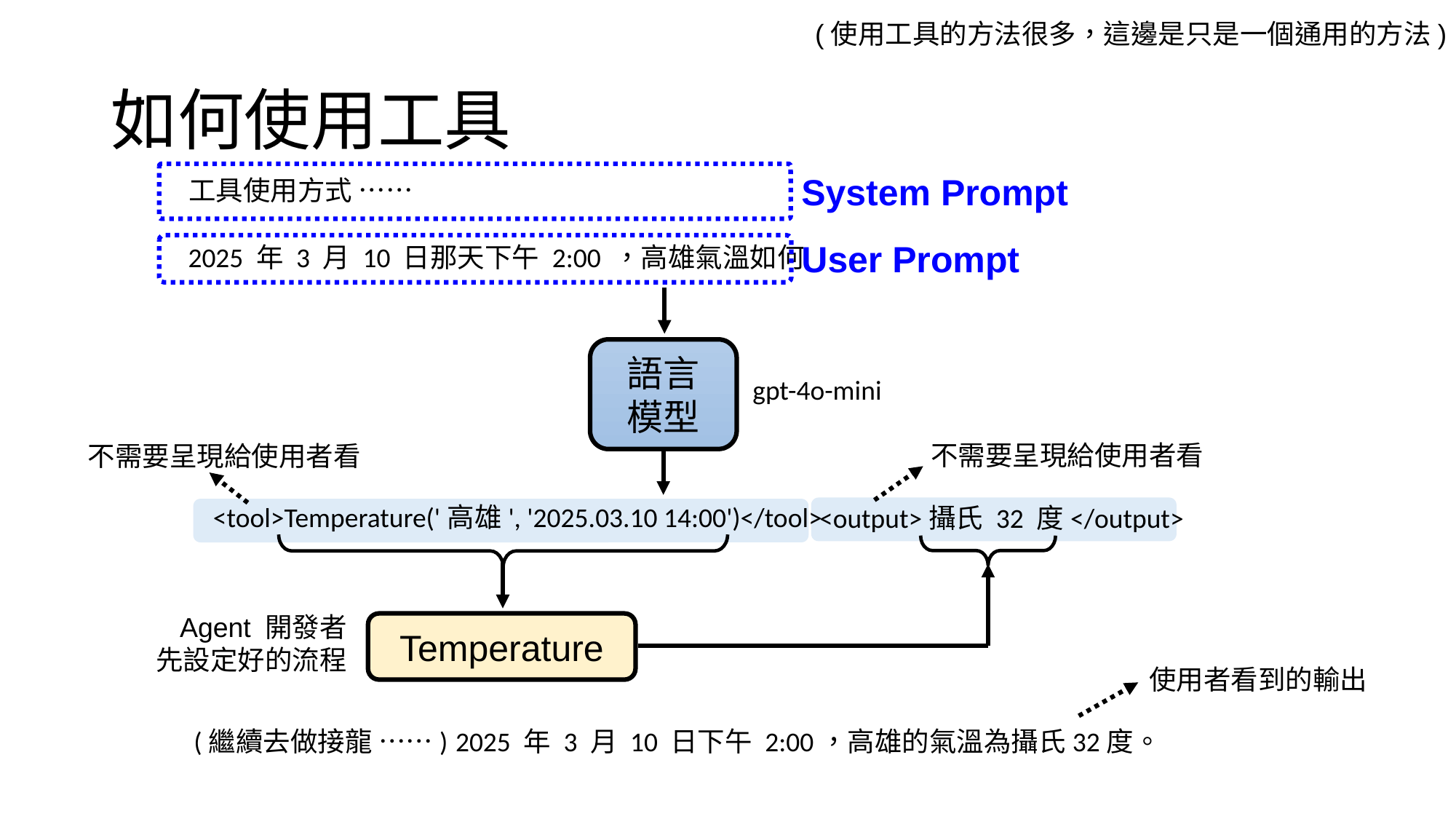

(使用工具的方法很多，這邊是只是一個通用的方法)
# 如何使用工具

System Prompt
工具使用方式 ……
User Prompt
2025 年 3 月 10 日那天下午 2:00 ，高雄氣溫如何

語言
模型
gpt-4o-mini
不需要呈現給使用者看
不需要呈現給使用者看

<tool>Temperature('高雄', '2025.03.10 14:00')</tool>
<output>攝氏 32 度</output>

Agent 開發者
先設定好的流程
Temperature
使用者看到的輸出
(繼續去做接龍 ……)
2025 年 3 月 10 日下午 2:00，高雄的氣溫為攝氏32度。